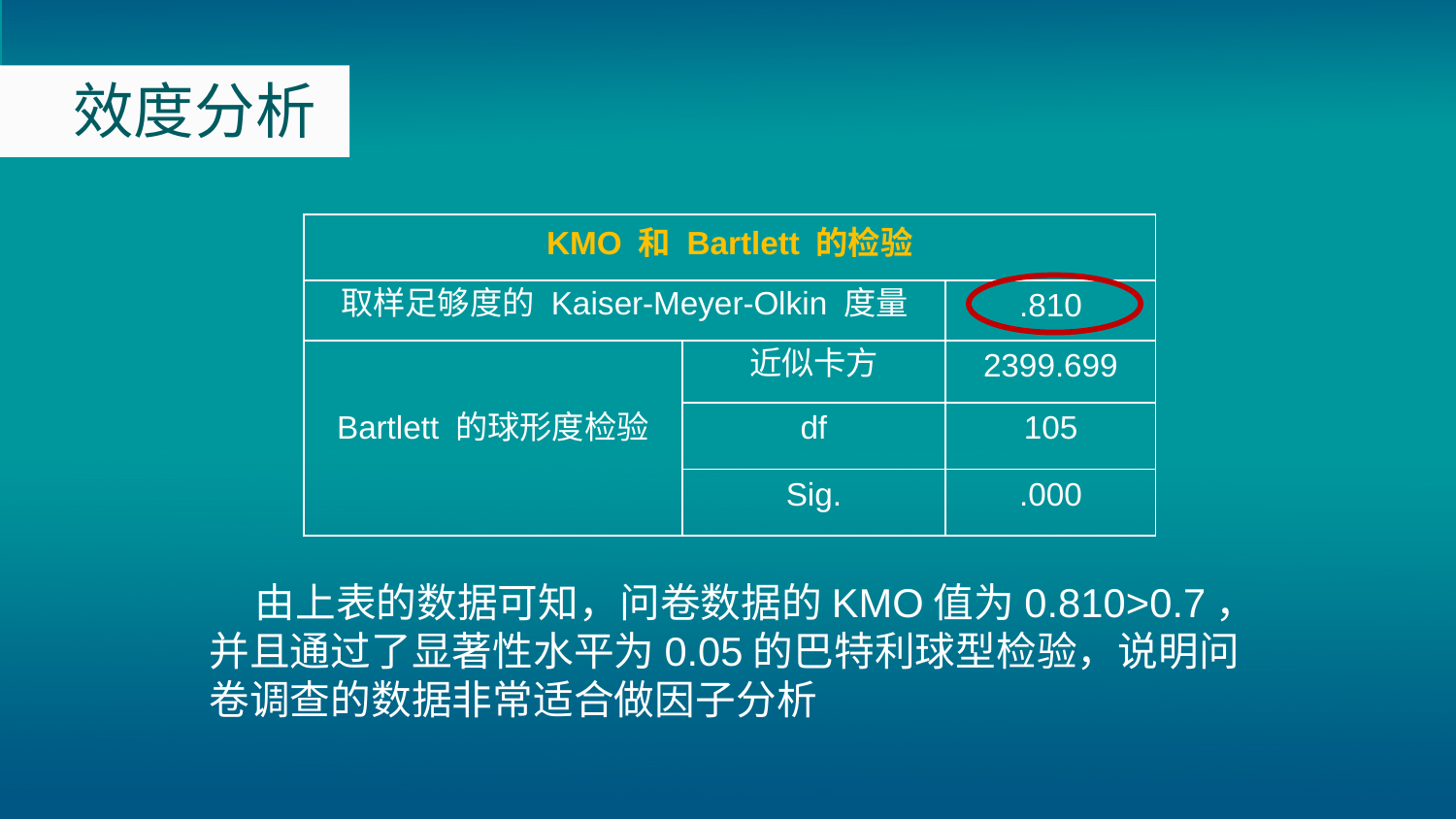

效度分析
| KMO 和 Bartlett 的检验 |  |  |
| --- | --- | --- |
| 取样足够度的 Kaiser-Meyer-Olkin 度量 |  | .810 |
| Bartlett 的球形度检验 | 近似卡方 | 2399.699 |
|  | df | 105 |
|  | Sig. | .000 |

    由上表的数据可知，问卷数据的KMO值为0.810>0.7，并且通过了显著性水平为0.05的巴特利球型检验，说明问卷调查的数据非常适合做因子分析